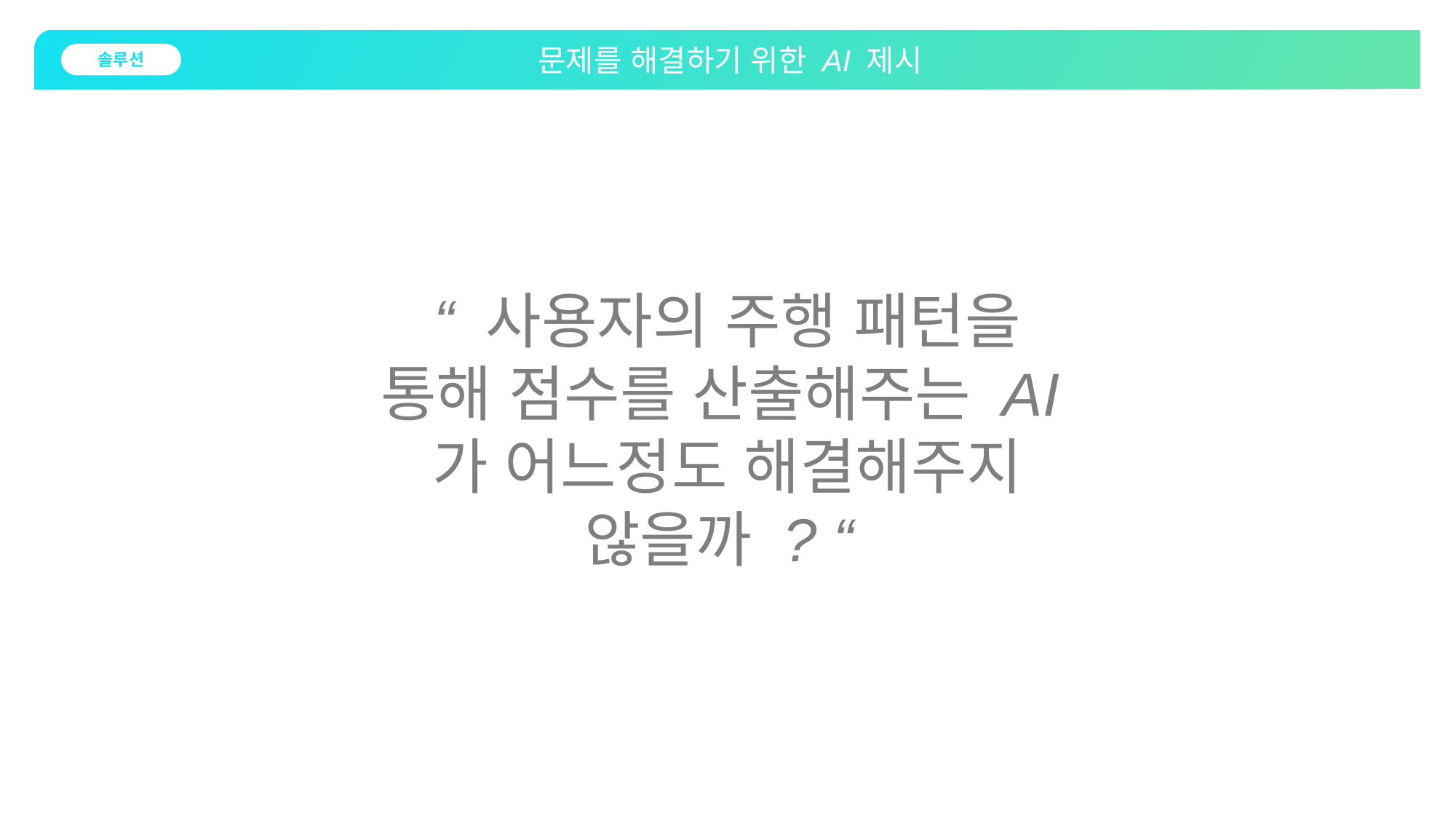

문제를 해결하기 위한 AI 제시
솔루션
“ 사용자의 주행 패턴을 통해 점수를 산출해주는 AI가 어느정도 해결해주지 않을까 ? “